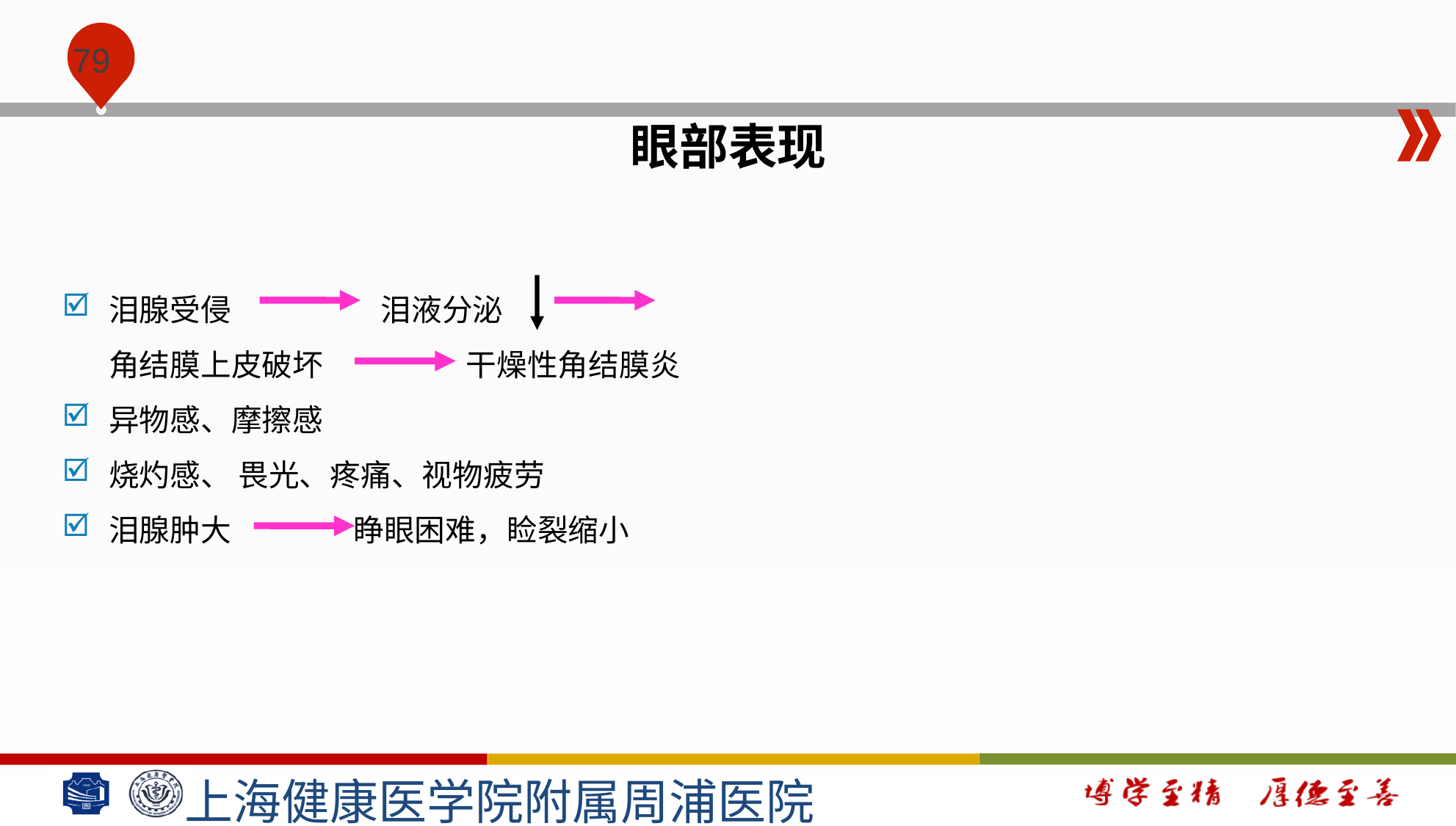

#

眼部表现
泪腺受侵                      泪液分泌
角结膜上皮破坏                     干燥性角结膜炎
异物感、摩擦感
烧灼感、 畏光、疼痛、视物疲劳
泪腺肿大                  睁眼困难，睑裂缩小